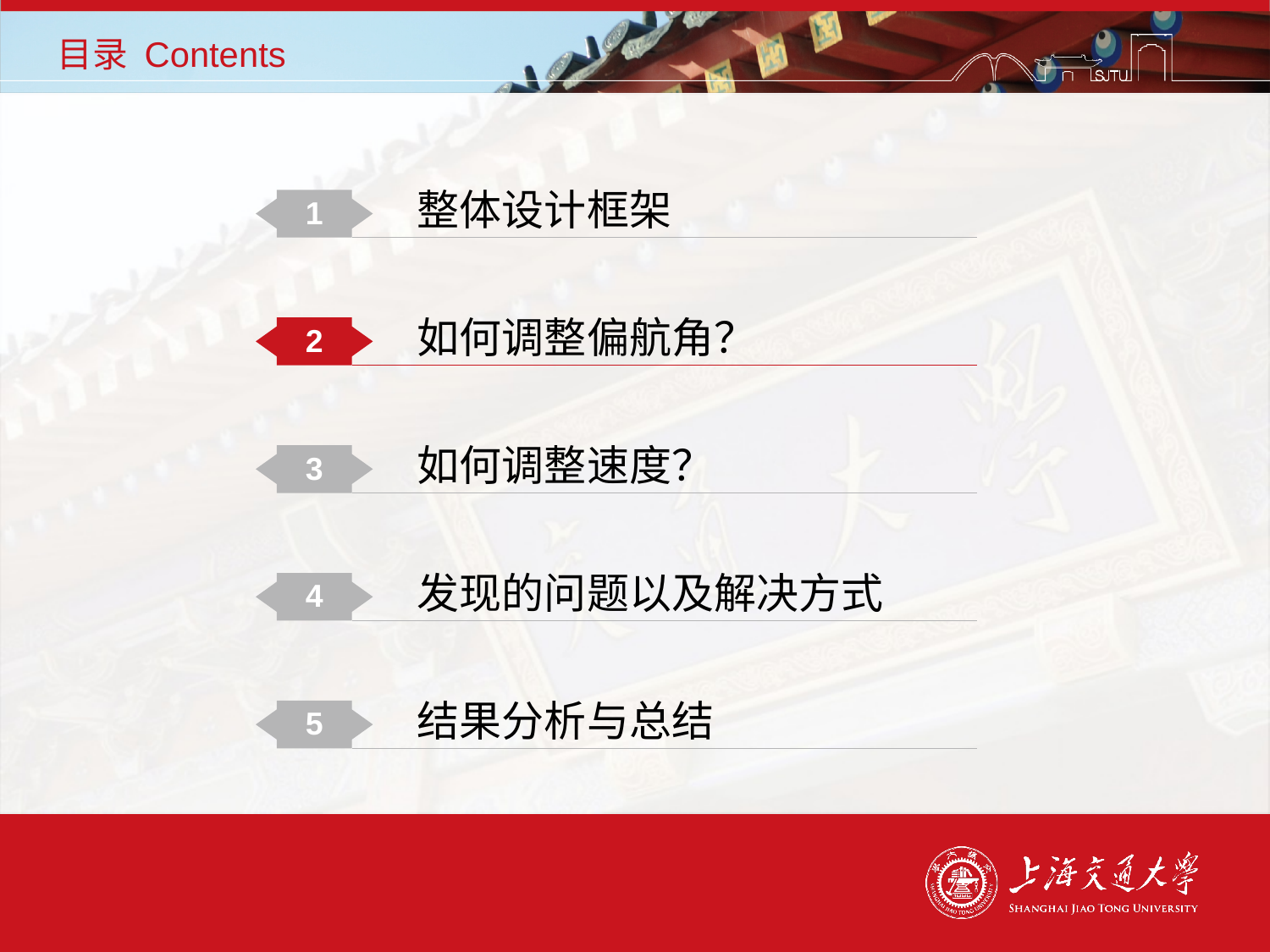

# 目录 Contents
整体设计框架
1

如何调整偏航角？
2

如何调整速度？
3

发现的问题以及解决方式
4

结果分析与总结
5